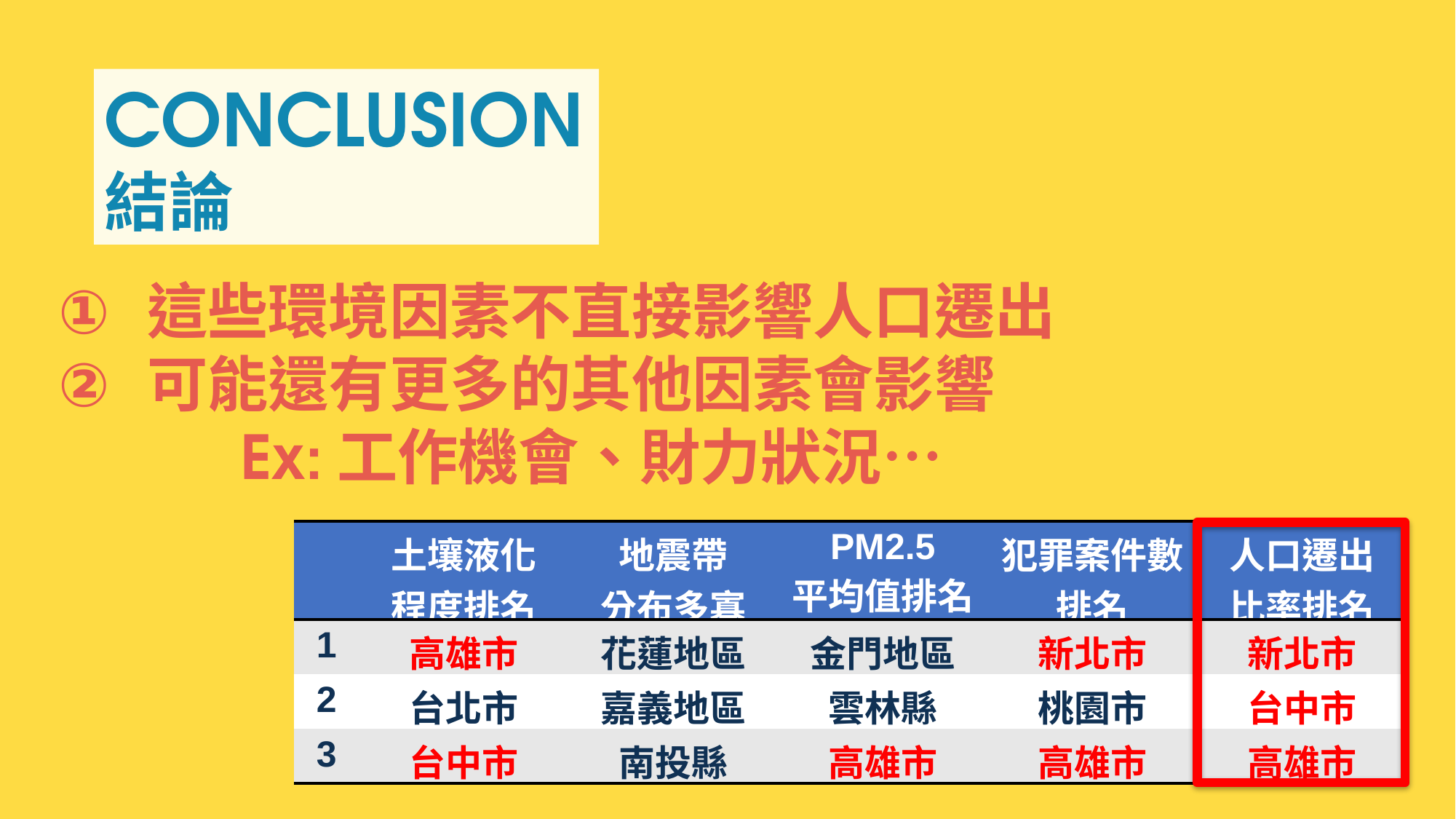

CONCLUSION
結論
這些環境因素不直接影響人口遷出
可能還有更多的其他因素會影響
	Ex:工作機會、財力狀況…
|  | 土壤液化 程度排名 | 地震帶 分布多寡 | PM2.5 平均值排名 | 犯罪案件數排名 | 人口遷出 比率排名 |
| --- | --- | --- | --- | --- | --- |
| 1 | 高雄市 | 花蓮地區 | 金門地區 | 新北市 | 新北市 |
| 2 | 台北市 | 嘉義地區 | 雲林縣 | 桃園市 | 台中市 |
| 3 | 台中市 | 南投縣 | 高雄市 | 高雄市 | 高雄市 |